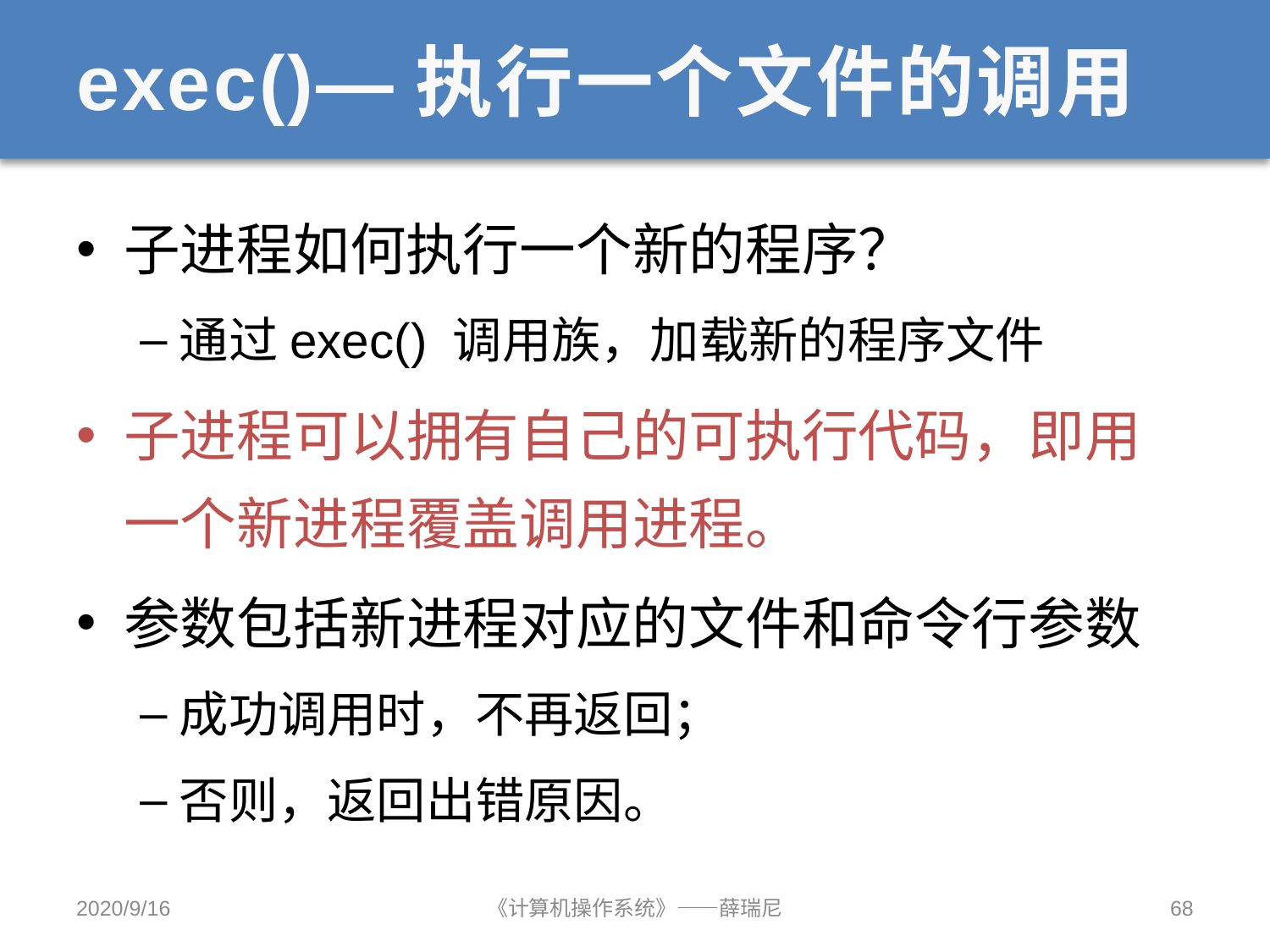

# exec()—执行一个文件的调用
子进程如何执行一个新的程序？
通过exec() 调用族，加载新的程序文件
子进程可以拥有自己的可执行代码，即用一个新进程覆盖调用进程。
参数包括新进程对应的文件和命令行参数
成功调用时，不再返回；
否则，返回出错原因。
2020/9/16
《计算机操作系统》——薛瑞尼
68